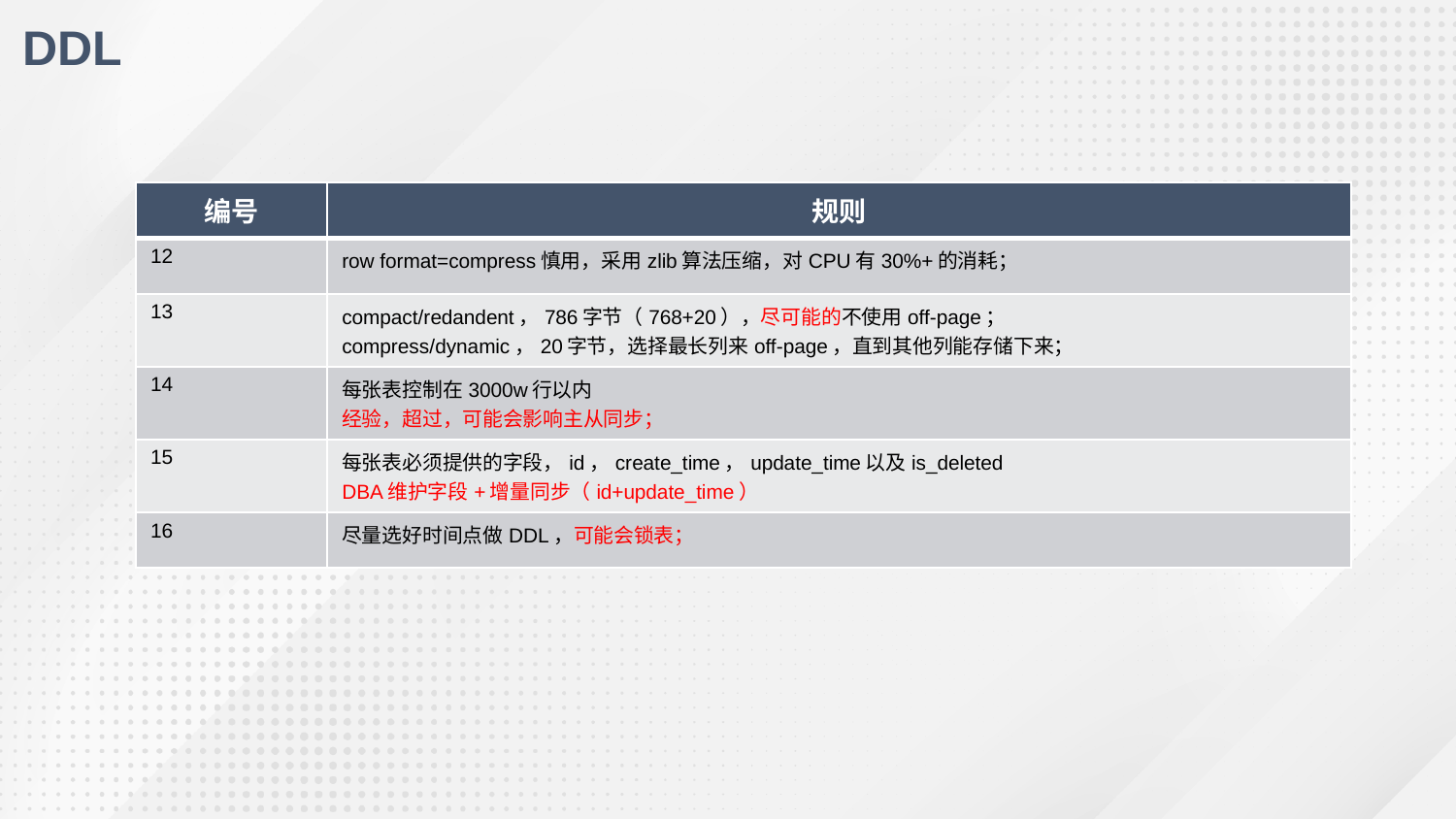

DDL
| 编号 | 规则 |
| --- | --- |
| 12 | row format=compress慎用，采用zlib算法压缩，对CPU有30%+的消耗； |
| 13 | compact/redandent，786字节（768+20），尽可能的不使用off-page； compress/dynamic，20字节，选择最长列来off-page，直到其他列能存储下来； |
| 14 | 每张表控制在3000w行以内 经验，超过，可能会影响主从同步； |
| 15 | 每张表必须提供的字段，id，create\_time，update\_time以及is\_deleted DBA维护字段+增量同步（id+update\_time） |
| 16 | 尽量选好时间点做DDL，可能会锁表； |